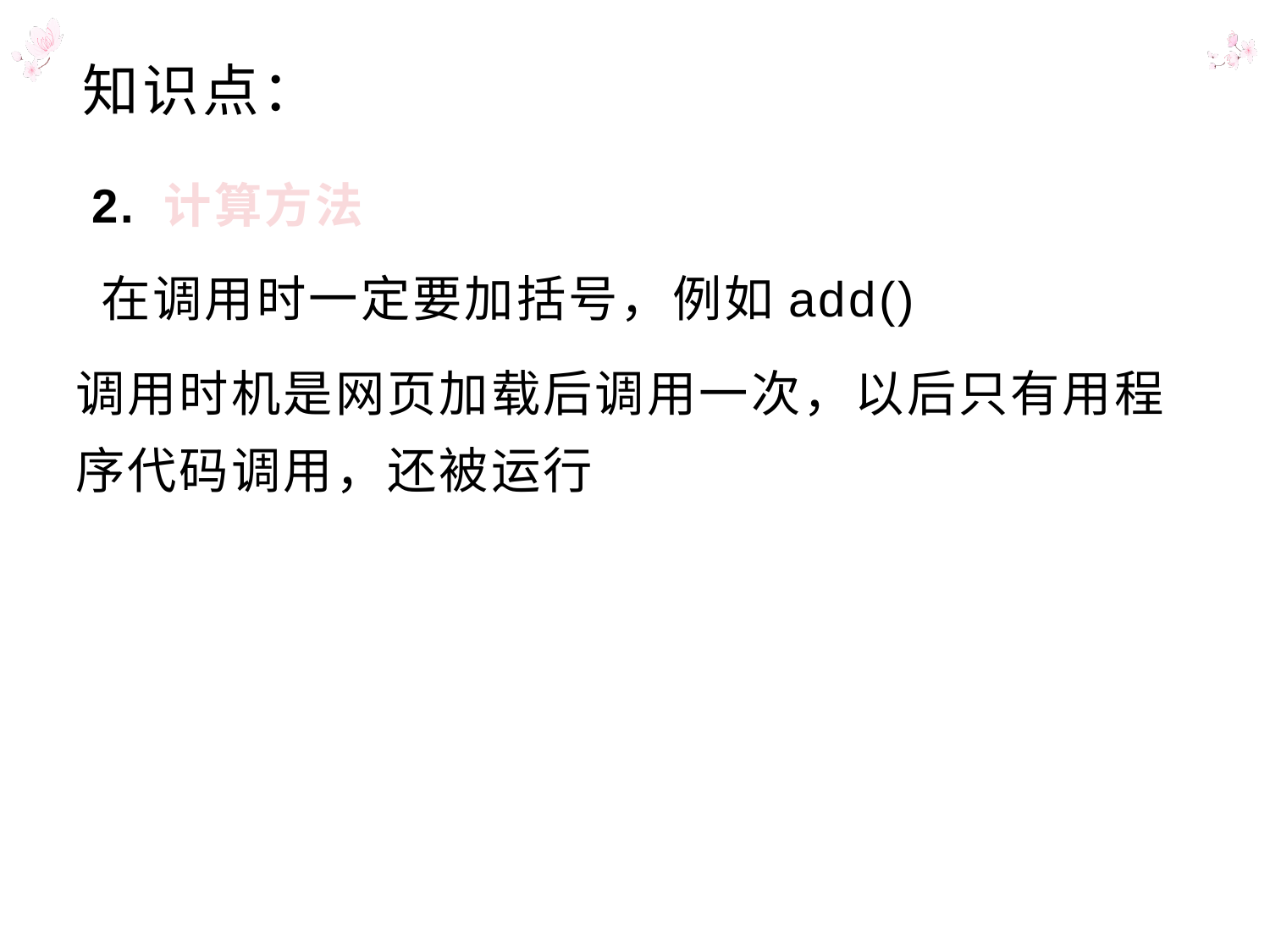

# 知识点：
 2. 计算方法
 在调用时一定要加括号，例如add()
调用时机是网页加载后调用一次，以后只有用程序代码调用，还被运行